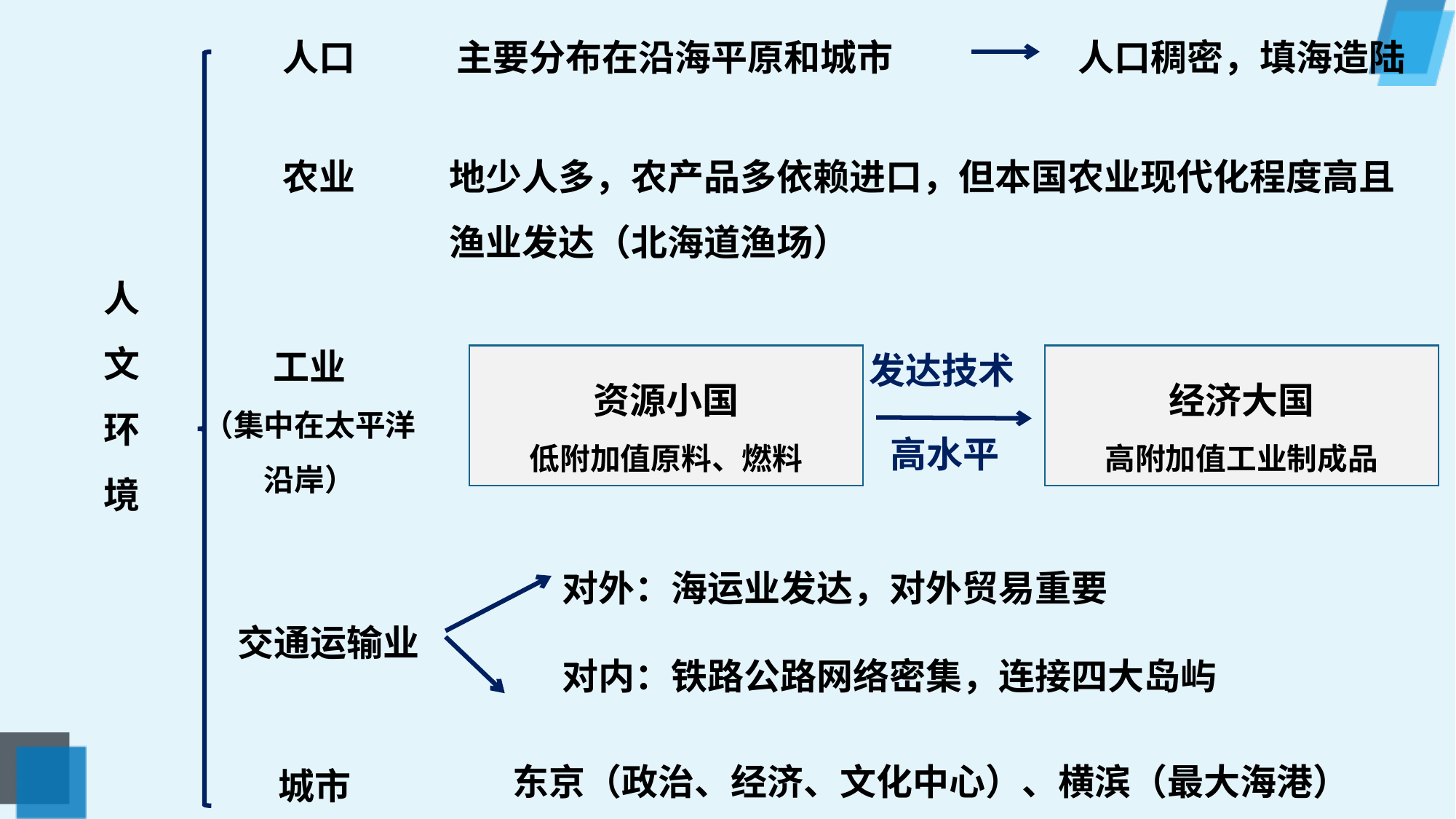

人口
主要分布在沿海平原和城市
人口稠密，填海造陆

农业
地少人多，农产品多依赖进口，但本国农业现代化程度高且渔业发达（北海道渔场）
人文环境
工业
（集中在太平洋沿岸）
发达技术
资源小国
低附加值原料、燃料
经济大国
高附加值工业制成品
高水平
对外：海运业发达，对外贸易重要
交通运输业
对内：铁路公路网络密集，连接四大岛屿
东京（政治、经济、文化中心）、横滨（最大海港）
城市